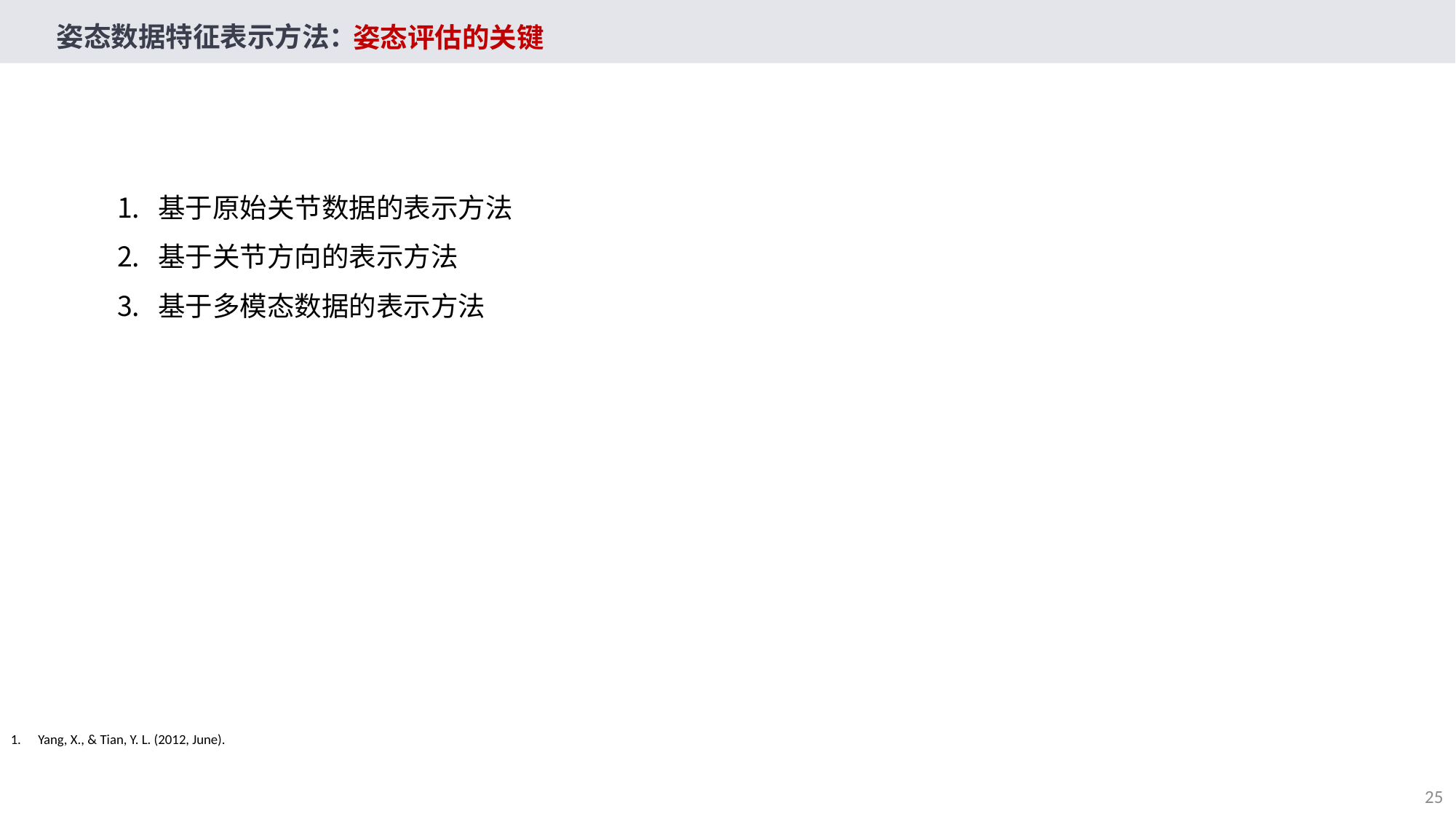

姿态数据特征表示方法：
姿态评估的关键
基于原始关节数据的表示方法
基于关节方向的表示方法
基于多模态数据的表示方法
Yang, X., & Tian, Y. L. (2012, June).
25